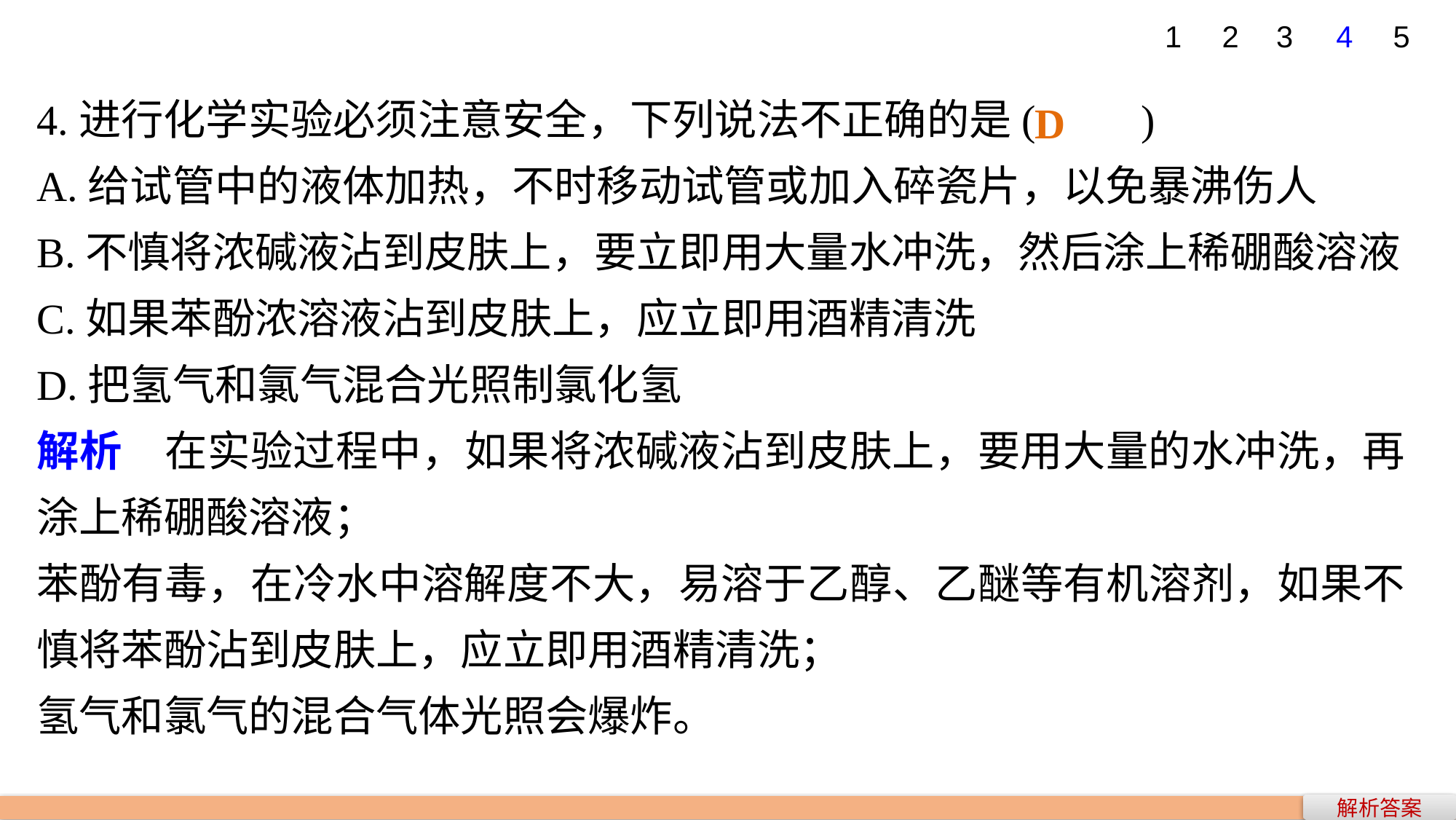

1
2
3
4
5
D
4.进行化学实验必须注意安全，下列说法不正确的是(　　)
A.给试管中的液体加热，不时移动试管或加入碎瓷片，以免暴沸伤人
B.不慎将浓碱液沾到皮肤上，要立即用大量水冲洗，然后涂上稀硼酸溶液
C.如果苯酚浓溶液沾到皮肤上，应立即用酒精清洗
D.把氢气和氯气混合光照制氯化氢
解析　在实验过程中，如果将浓碱液沾到皮肤上，要用大量的水冲洗，再涂上稀硼酸溶液；
苯酚有毒，在冷水中溶解度不大，易溶于乙醇、乙醚等有机溶剂，如果不慎将苯酚沾到皮肤上，应立即用酒精清洗；
氢气和氯气的混合气体光照会爆炸。
解析答案